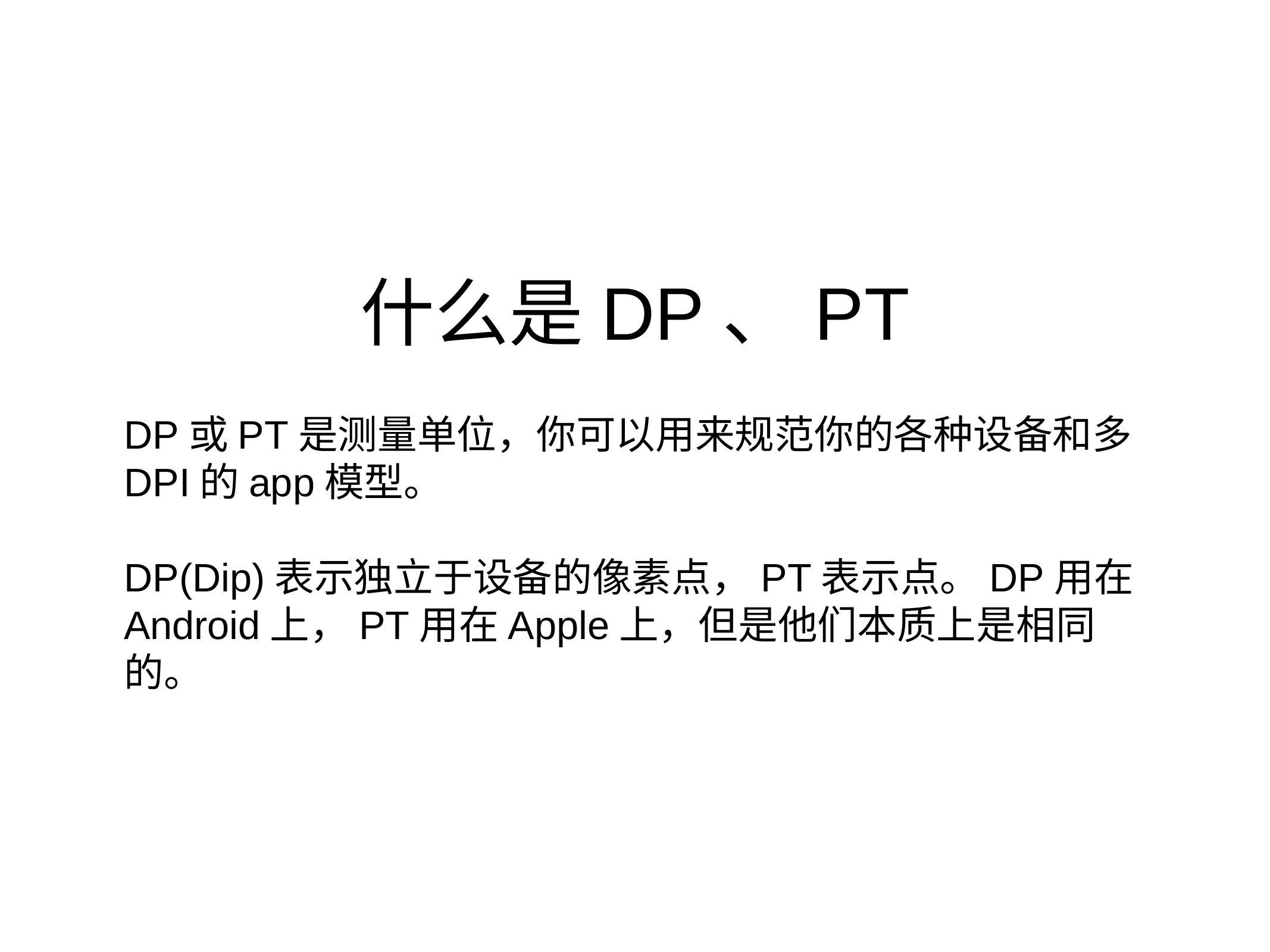

什么是DP、PT
# DP或PT是测量单位，你可以用来规范你的各种设备和多DPI的app模型。

DP(Dip)表示独立于设备的像素点，PT表示点。DP用在Android上，PT用在Apple上，但是他们本质上是相同的。